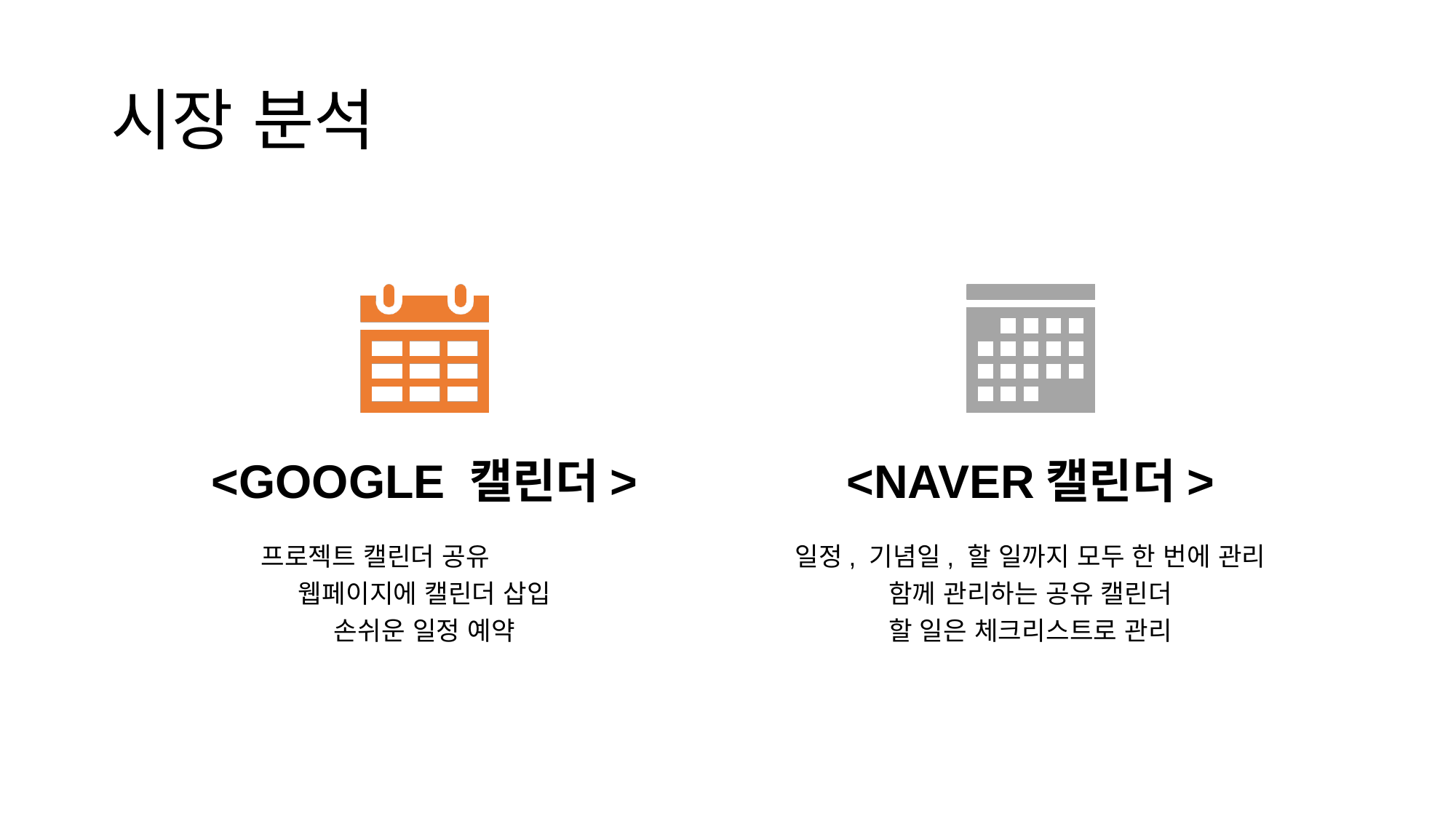

# 시장 분석
<GOOGLE 캘린더>
프로젝트 캘린더 공유
웹페이지에 캘린더 삽입
손쉬운 일정 예약
<NAVER캘린더>
일정, 기념일, 할 일까지 모두 한 번에 관리
함께 관리하는 공유 캘린더
할 일은 체크리스트로 관리